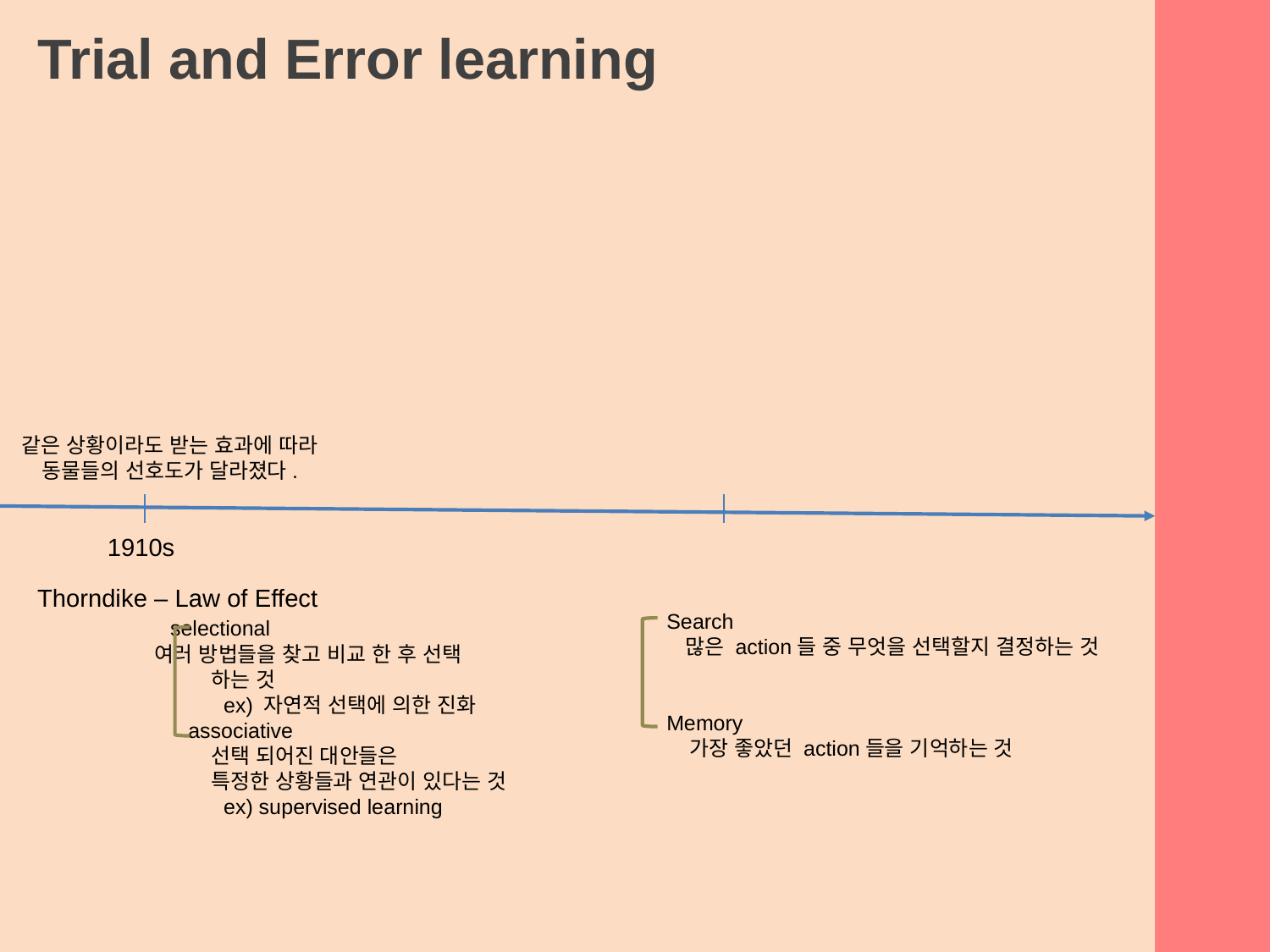

Trial and Error learning
같은 상황이라도 받는 효과에 따라 동물들의 선호도가 달라졌다.
1910s
Thorndike – Law of Effect
                   selectional
                        여러 방법들을 찾고 비교 한 후 선택
           	       하는 것
  	          ex) 자연적 선택에 의한 진화
	    associative
	       선택 되어진 대안들은
	       특정한 상황들과 연관이 있다는 것
	          ex) supervised learning

Search
   많은 action들 중 무엇을 선택할지 결정하는 것

Memory
   가장 좋았던 action들을 기억하는 것